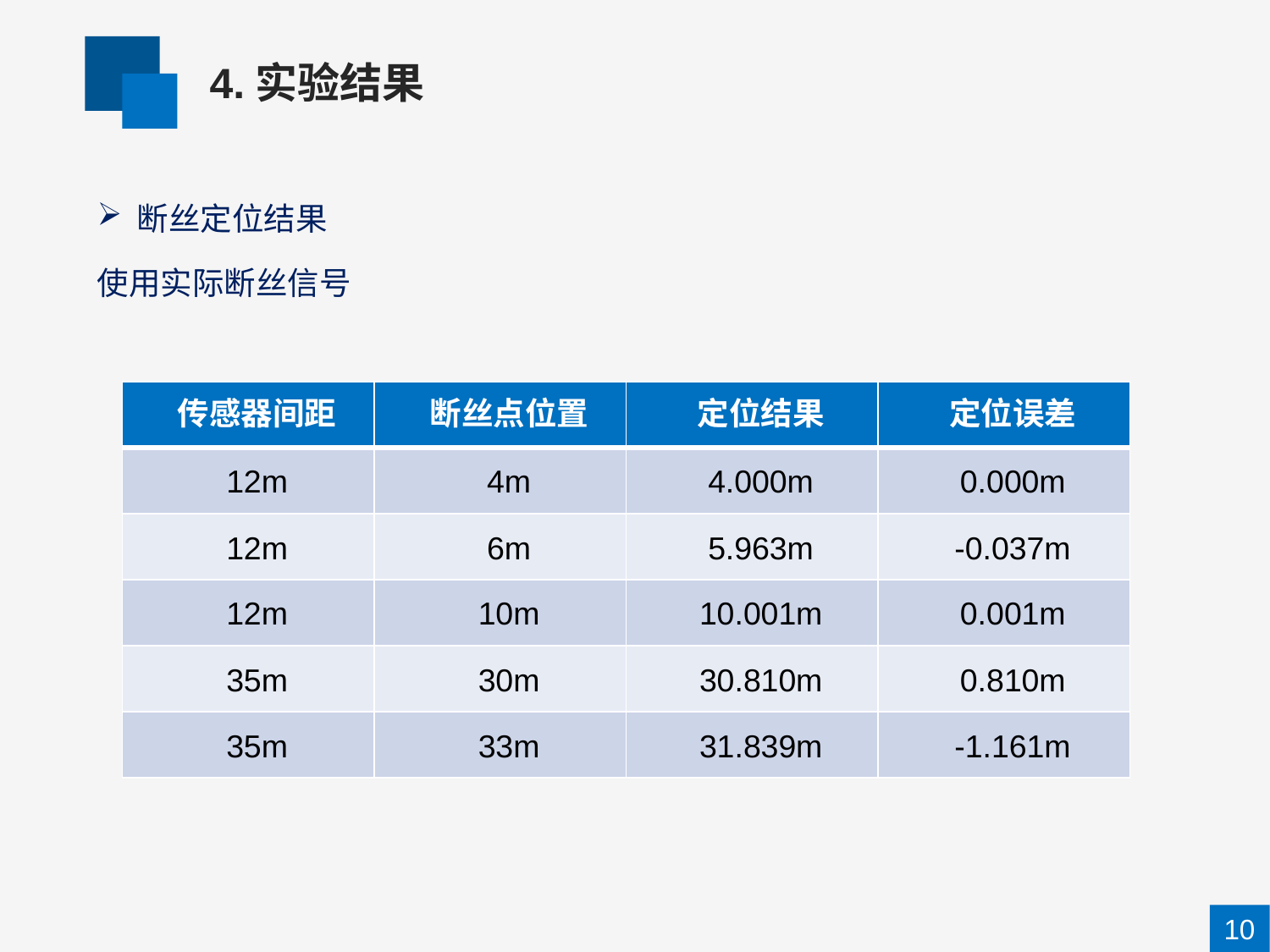

4.实验结果
断丝定位结果
使用实际断丝信号

| 传感器间距 | 断丝点位置 | 定位结果 | 定位误差 |
| --- | --- | --- | --- |
| 12m | 4m | 4.000m | 0.000m |
| 12m | 6m | 5.963m | -0.037m |
| 12m | 10m | 10.001m | 0.001m |
| 35m | 30m | 30.810m | 0.810m |
| 35m | 33m | 31.839m | -1.161m |
10